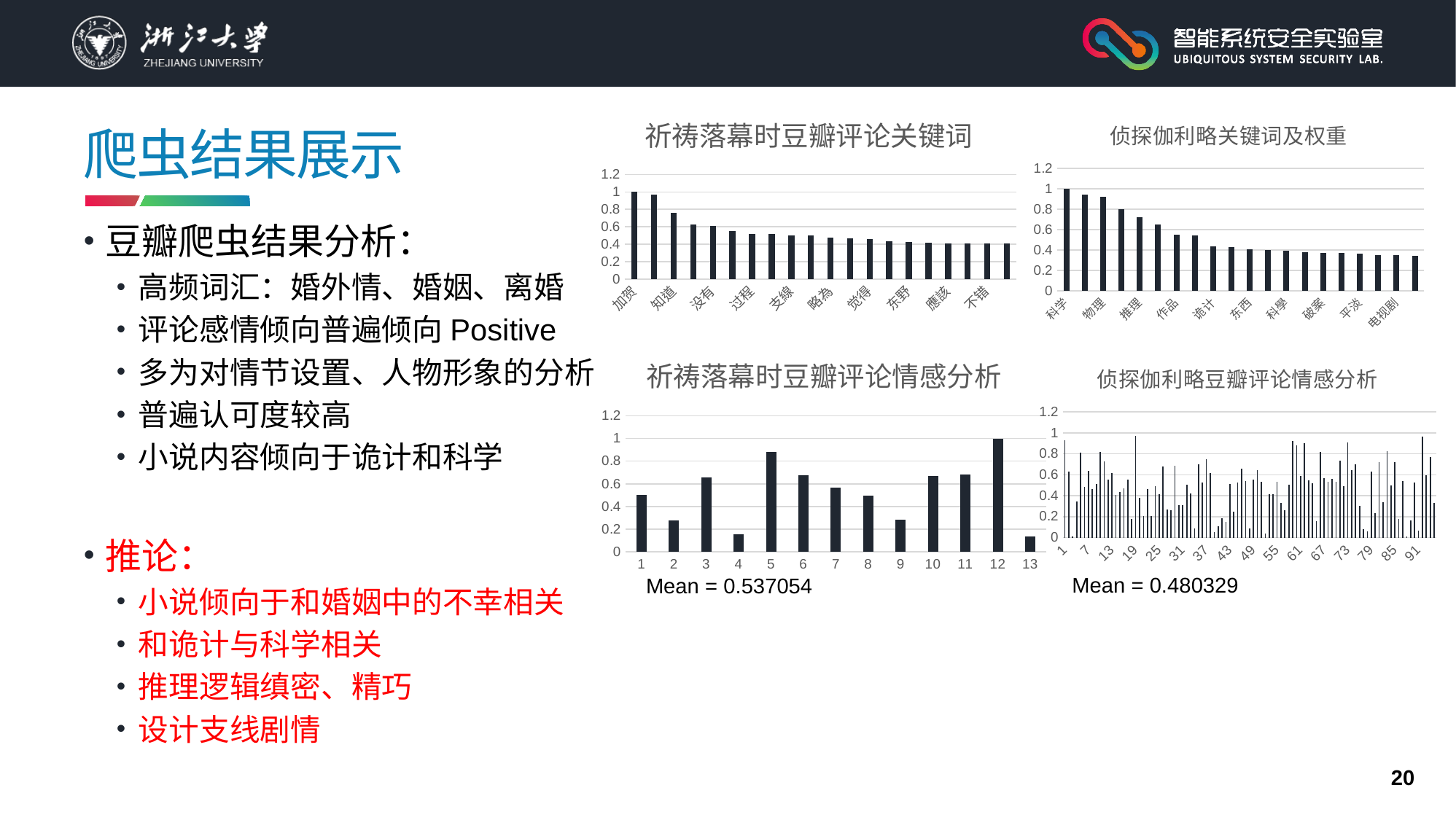

### Chart: 祈祷落幕时豆瓣评论关键词

| Category |  |
|---|---|
| 加贺 | 1.0 |
| 推理 | 0.970525309717763 |
| 知道 | 0.75540639094507 |
| 社會 | 0.625228309832525 |
| 没有 | 0.609233896055479 |
| 小说 | 0.552401220279424 |
| 过程 | 0.518595027812047 |
| 作品 | 0.514963110130068 |
| 支線 | 0.501839977345434 |
| 親情 | 0.497621577018881 |
| 略為 | 0.472934694719301 |
| 涌起 | 0.470619402864106 |
| 觉得 | 0.458559550837833 |
| 嘆息 | 0.430647718506263 |
| 东野 | 0.424203315133119 |
| 是从 | 0.414530628270795 |
| 應該 | 0.411494570125467 |
| 阻隔 | 0.409316657594572 |
| 不错 | 0.408257651674295 |
| 情報 | 0.406117716780247 |

### Chart: 侦探伽利略关键词及权重

| Category |  |
|---|---|
| 科学 | 1.0 |
| 感觉 | 0.940657678732186 |
| 物理 | 0.919722040096904 |
| 故事 | 0.796650651127122 |
| 推理 | 0.722242943885019 |
| 东野 | 0.647381096849711 |
| 作品 | 0.548614142276841 |
| 有点 | 0.542610610718593 |
| 诡计 | 0.439021934877282 |
| 形象 | 0.428565094346859 |
| 东西 | 0.405583112806278 |
| 伟大 | 0.401316920957646 |
| 科學 | 0.390162358559939 |
| 小说 | 0.37925325130053 |
| 破案 | 0.369582736664873 |
| 真理 | 0.368699643174709 |
| 平淡 | 0.366260341655925 |
| 内海 | 0.351964398556896 |
| 电视剧 | 0.350201832437858 |
| 可能 | 0.345888755759504 |
# 爬虫结果展示
豆瓣爬虫结果分析：
高频词汇：婚外情、婚姻、离婚
评论感情倾向普遍倾向Positive
多为对情节设置、人物形象的分析
普遍认可度较高
小说内容倾向于诡计和科学

推论：
小说倾向于和婚姻中的不幸相关
和诡计与科学相关
推理逻辑缜密、精巧
设计支线剧情

### Chart: 祈祷落幕时豆瓣评论情感分析

| Category |  |
|---|---|

### Chart: 侦探伽利略豆瓣评论情感分析

| Category |  |
|---|---|
Mean = 0.480329
Mean = 0.537054
20